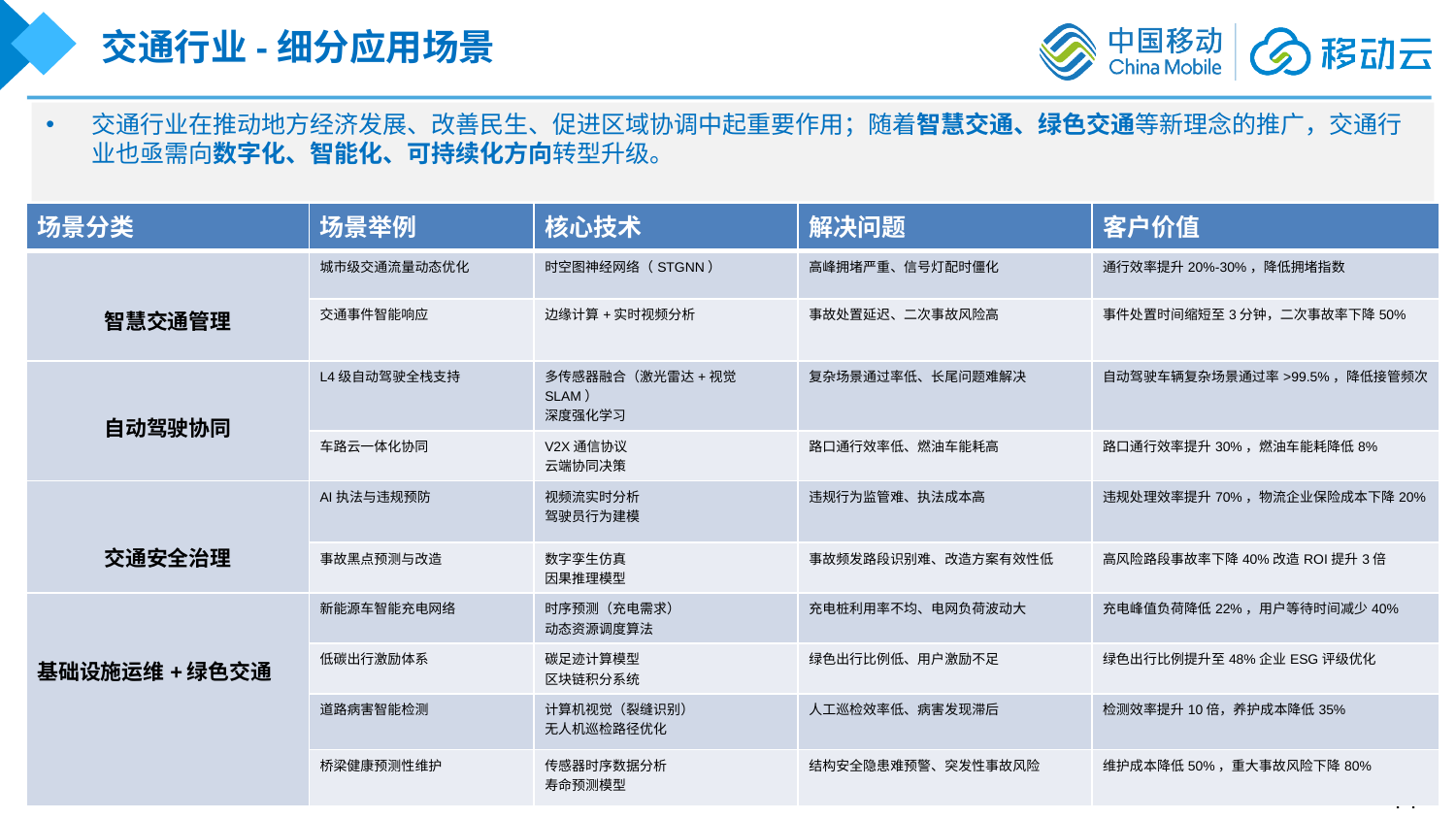

交通行业-细分应用场景
交通行业在推动地方经济发展、改善民生、促进区域协调中起重要作用；随着智慧交通、绿色交通等新理念的推广，交通行业也亟需向数字化、智能化、可持续化方向转型升级。
| 场景分类 | 场景举例 | 核心技术 | 解决问题 | 客户价值 |
| --- | --- | --- | --- | --- |
| 智慧交通管理 | 城市级交通流量动态优化 | 时空图神经网络（STGNN） | 高峰拥堵严重、信号灯配时僵化 | 通行效率提升20%-30%，降低拥堵指数 |
|  | 交通事件智能响应 | 边缘计算+实时视频分析 | 事故处置延迟、二次事故风险高 | 事件处置时间缩短至3分钟，二次事故率下降50% |
| 自动驾驶协同 | L4级自动驾驶全栈支持 | 多传感器融合（激光雷达+视觉SLAM） 深度强化学习 | 复杂场景通过率低、长尾问题难解决 | 自动驾驶车辆复杂场景通过率>99.5%，降低接管频次 |
|  | 车路云一体化协同 | V2X通信协议 云端协同决策 | 路口通行效率低、燃油车能耗高 | 路口通行效率提升30%，燃油车能耗降低8% |
| 交通安全治理 | AI执法与违规预防 | 视频流实时分析 驾驶员行为建模 | 违规行为监管难、执法成本高 | 违规处理效率提升70%，物流企业保险成本下降20% |
|  | 事故黑点预测与改造 | 数字孪生仿真 因果推理模型 | 事故频发路段识别难、改造方案有效性低 | 高风险路段事故率下降40%改造ROI提升3倍 |
| 基础设施运维+绿色交通 | 新能源车智能充电网络 | 时序预测（充电需求） 动态资源调度算法 | 充电桩利用率不均、电网负荷波动大 | 充电峰值负荷降低22%，用户等待时间减少40% |
|  | 低碳出行激励体系 | 碳足迹计算模型 区块链积分系统 | 绿色出行比例低、用户激励不足 | 绿色出行比例提升至48%企业ESG评级优化 |
|  | 道路病害智能检测 | 计算机视觉（裂缝识别） 无人机巡检路径优化 | 人工巡检效率低、病害发现滞后 | 检测效率提升10倍，养护成本降低35% |
|  | 桥梁健康预测性维护 | 传感器时序数据分析 寿命预测模型 | 结构安全隐患难预警、突发性事故风险 | 维护成本降低50%，重大事故风险下降80% |
44